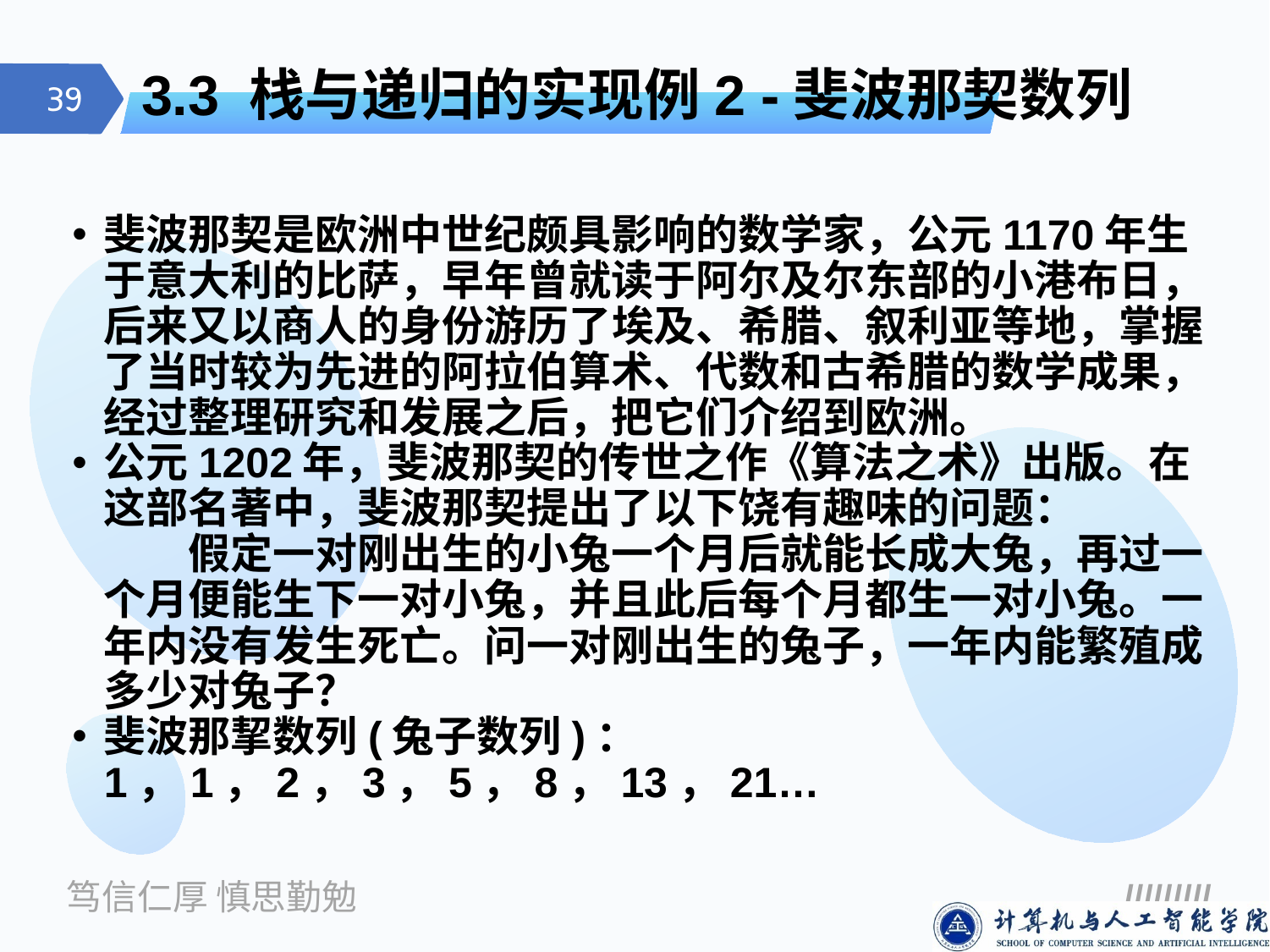

# 3.3 栈与递归的实现例2 -斐波那契数列
斐波那契是欧洲中世纪颇具影响的数学家，公元1170年生于意大利的比萨，早年曾就读于阿尔及尔东部的小港布日，后来又以商人的身份游历了埃及、希腊、叙利亚等地，掌握了当时较为先进的阿拉伯算术、代数和古希腊的数学成果，经过整理研究和发展之后，把它们介绍到欧洲。
公元1202年，斐波那契的传世之作《算法之术》出版。在这部名著中，斐波那契提出了以下饶有趣味的问题：
　　假定一对刚出生的小兔一个月后就能长成大兔，再过一个月便能生下一对小兔，并且此后每个月都生一对小兔。一年内没有发生死亡。问一对刚出生的兔子，一年内能繁殖成多少对兔子？
斐波那挈数列(兔子数列)：1，1，2，3，5，8，13，21…